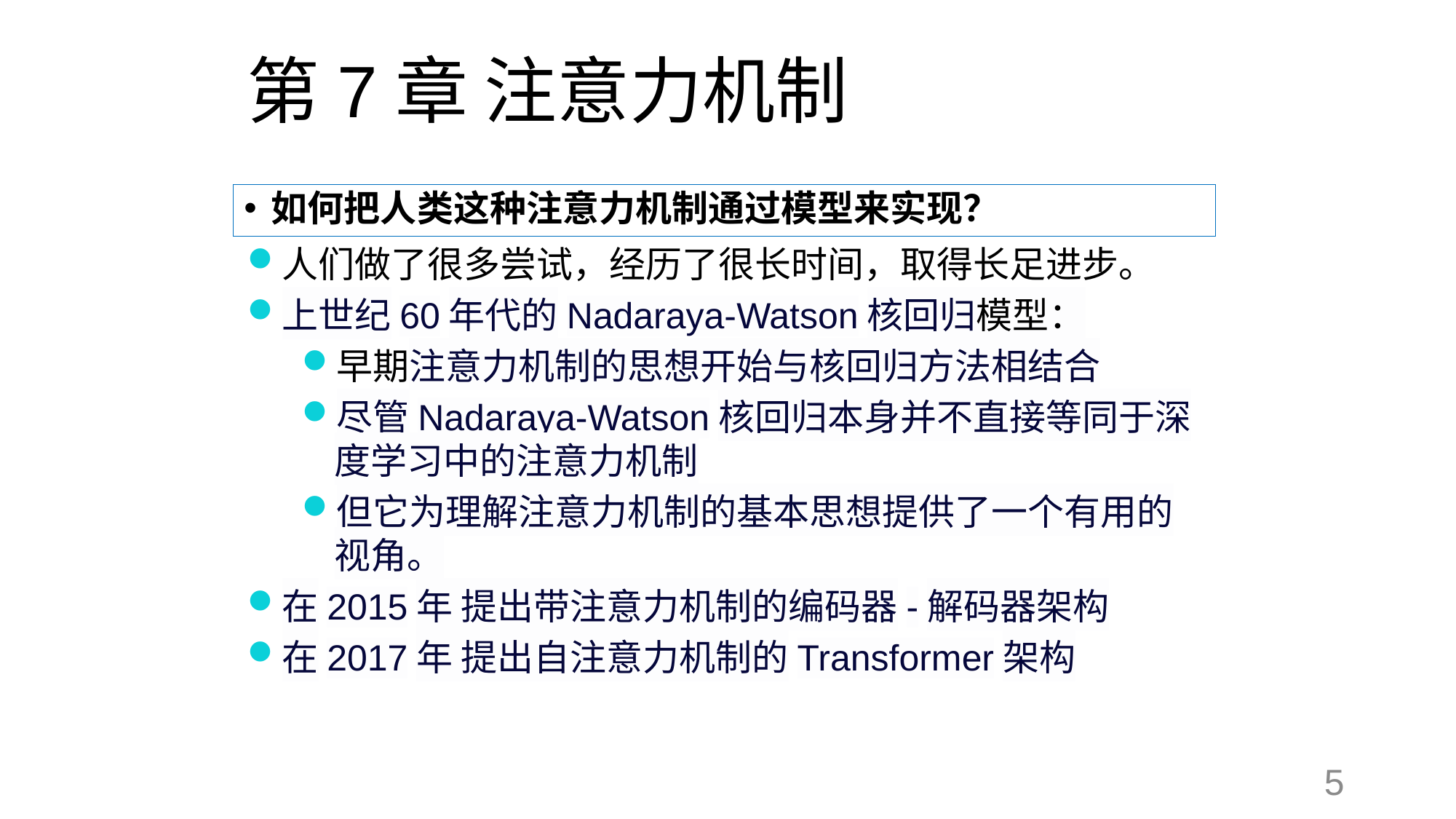

# 第7章 注意力机制
如何把人类这种注意力机制通过模型来实现？
人们做了很多尝试，经历了很长时间，取得长足进步。
上世纪60年代的Nadaraya-Watson核回归模型：
早期注意力机制的思想开始与核回归方法相结合
尽管Nadaraya-Watson核回归本身并不直接等同于深度学习中的注意力机制
但它为理解注意力机制的基本思想提供了一个有用的视角。
在2015年 提出带注意力机制的编码器-解码器架构
在2017年 提出自注意力机制的Transformer架构

5